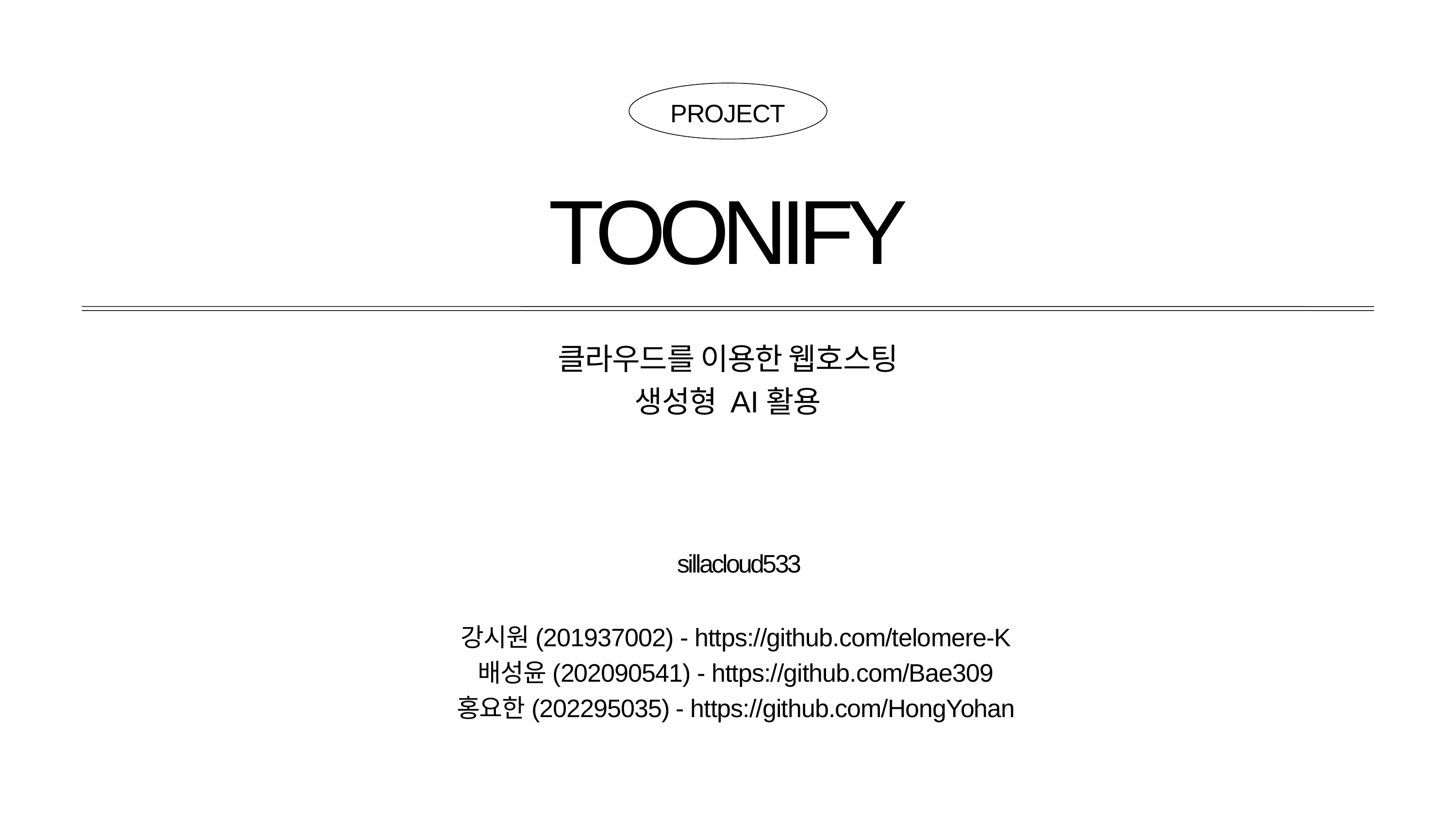

PROJECT
TOONIFY

클라우드를 이용한 웹호스팅
생성형 AI활용
 sillacloud533
강시원(201937002) - https://github.com/telomere-K
배성윤(202090541) - https://github.com/Bae309
홍요한(202295035) - https://github.com/HongYohan